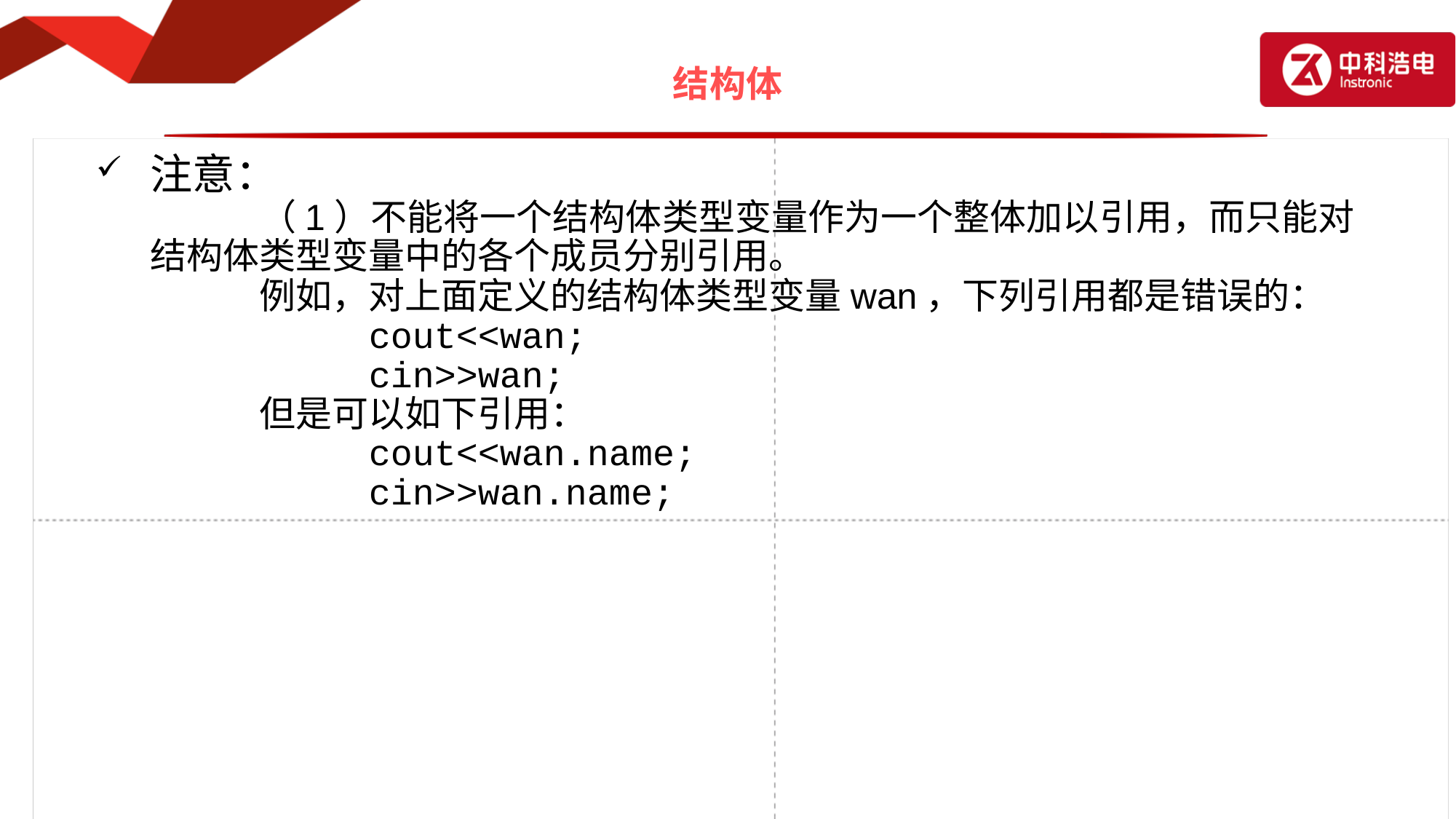

# 结构体
注意：
		（1）不能将一个结构体类型变量作为一个整体加以引用，而只能对结构体类型变量中的各个成员分别引用。
		例如，对上面定义的结构体类型变量wan，下列引用都是错误的：
			cout<<wan;
			cin>>wan;
		但是可以如下引用：
			cout<<wan.name;
			cin>>wan.name;